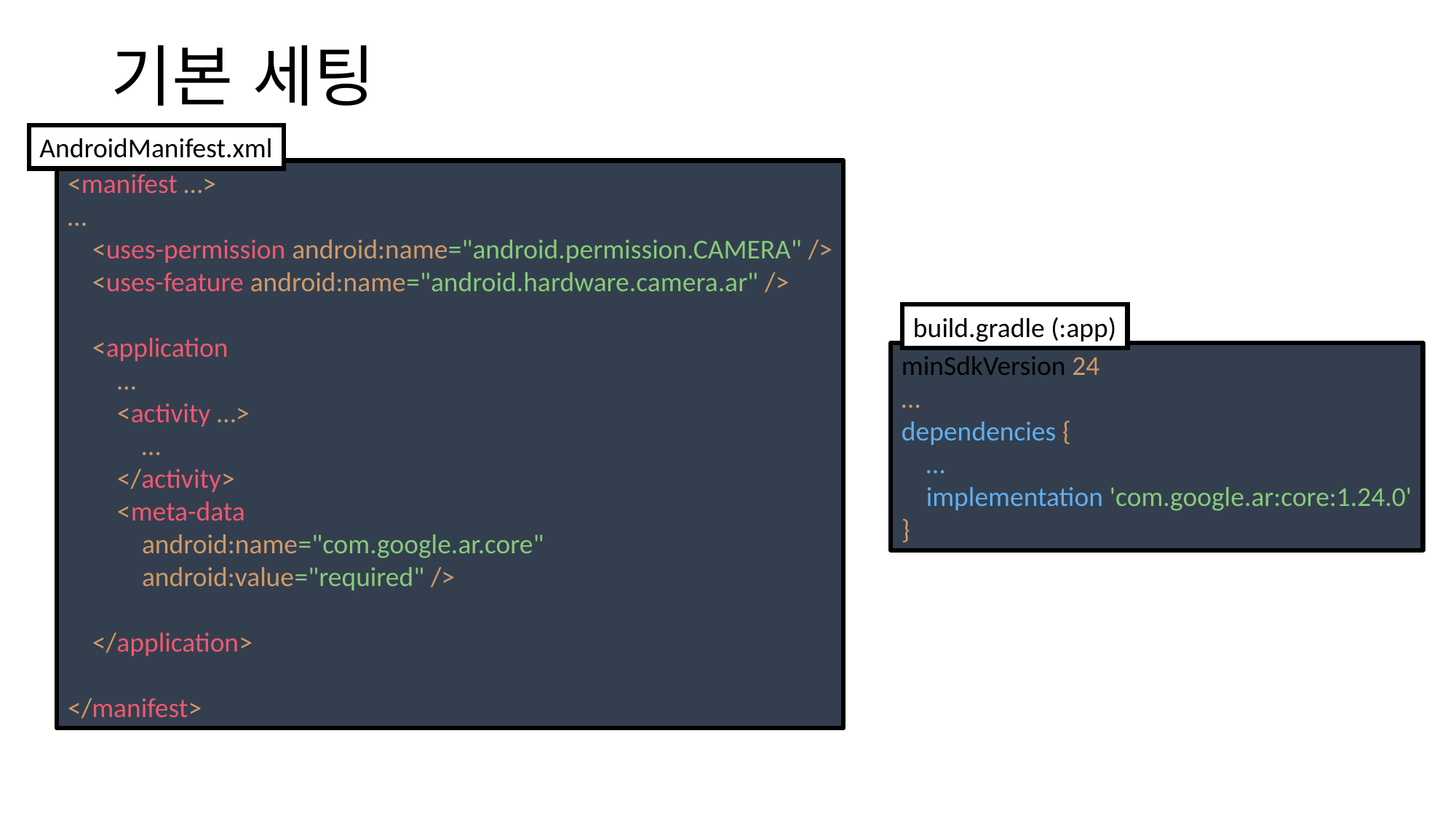

# 기본 세팅
AndroidManifest.xml
<manifest …>
…
    <uses-permission android:name="android.permission.CAMERA" />
    <uses-feature android:name="android.hardware.camera.ar" />
    <application
        …
        <activity …>
            …
        </activity>
        <meta-data
            android:name="com.google.ar.core"
            android:value="required" />
    </application>
</manifest>
build.gradle (:app)
minSdkVersion 24
…
dependencies {
    …
    implementation 'com.google.ar:core:1.24.0'
}